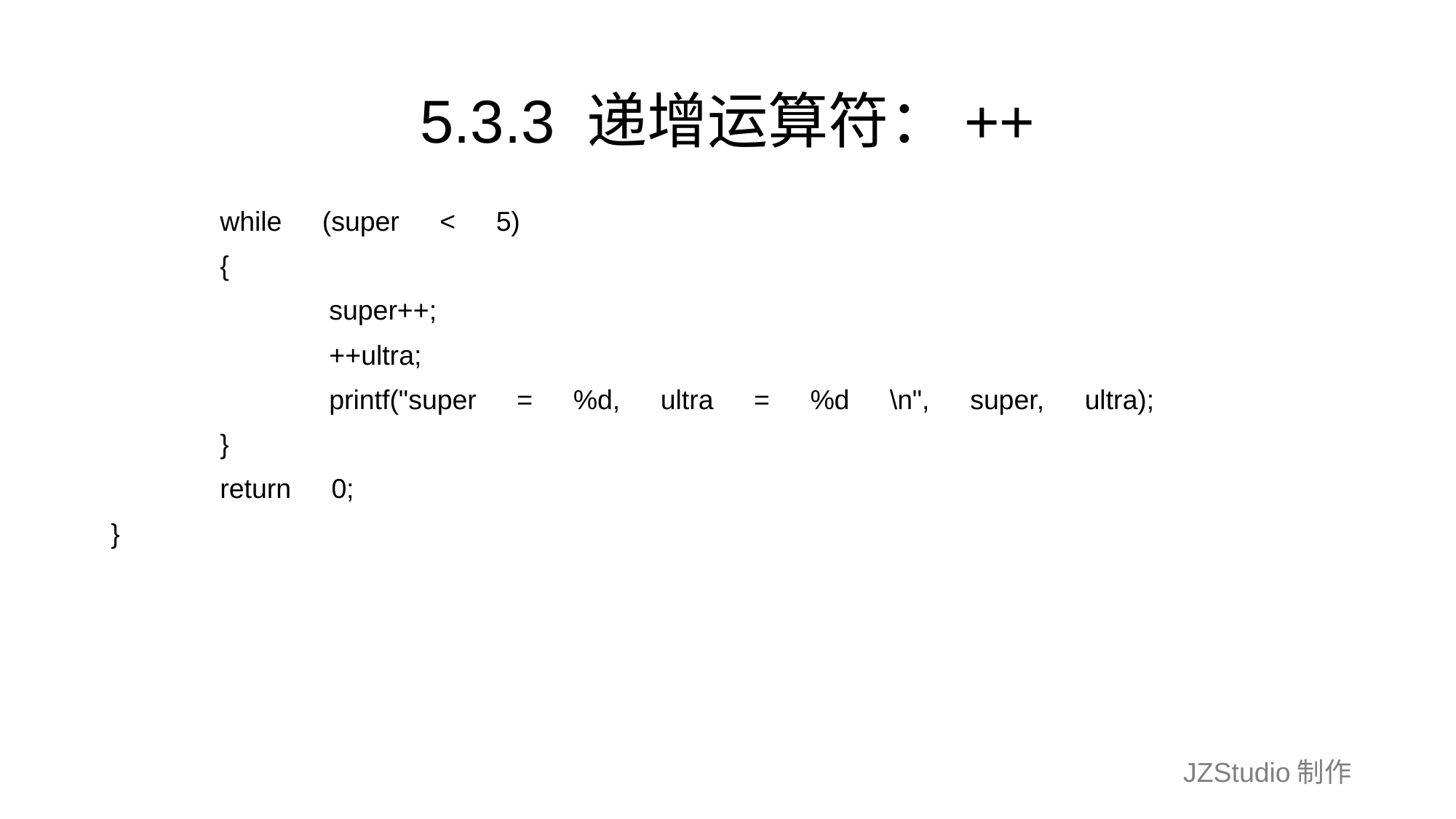

# 5.3.3 递增运算符：++
	while　(super　<　5)
	{
		super++;
		++ultra;
		printf("super　=　%d,　ultra　=　%d　\n",　super,　ultra);
	}
	return　0;
}